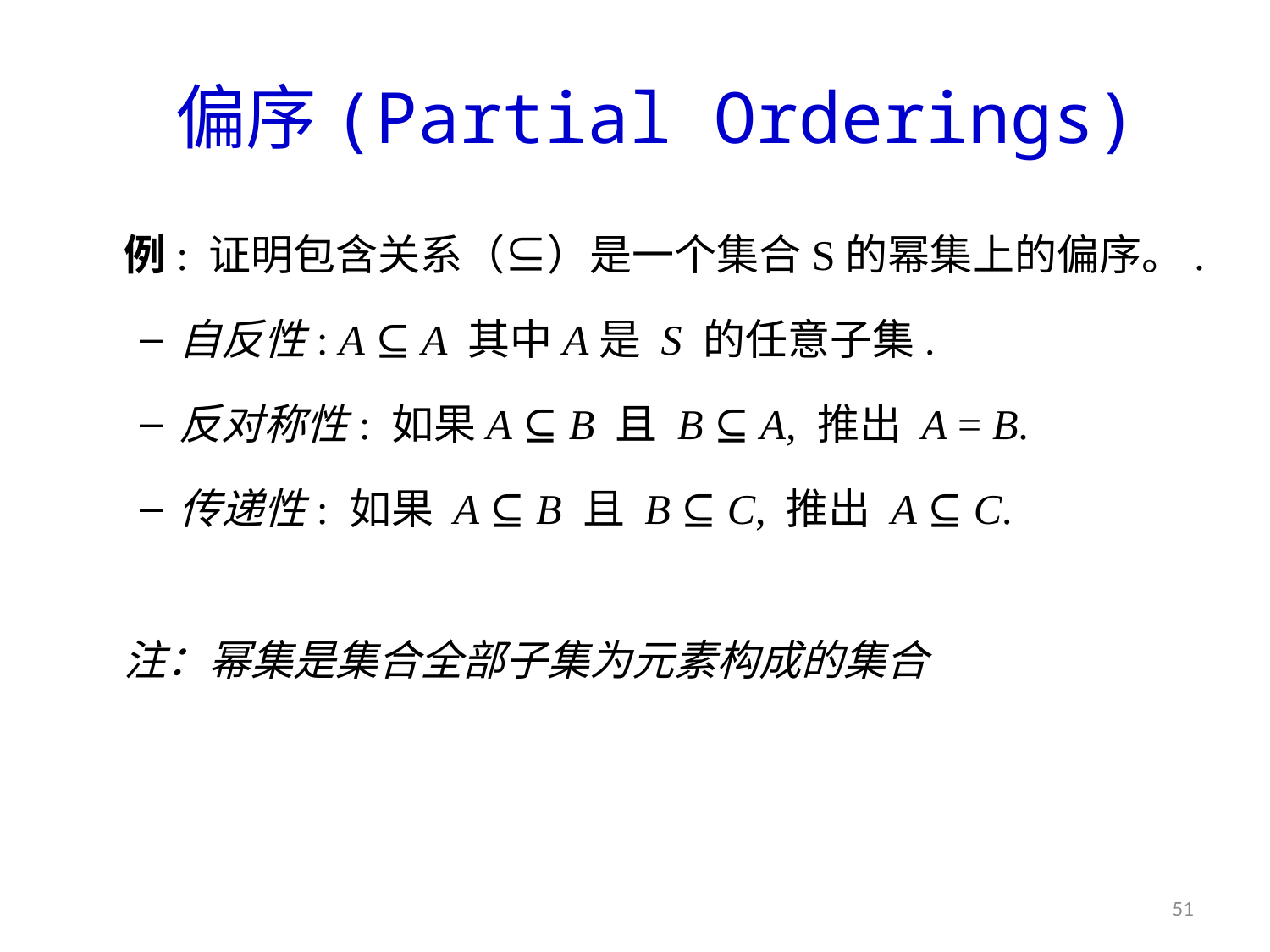

# 偏序(Partial Orderings)
例: 证明包含关系（⊆）是一个集合S的幂集上的偏序。.
自反性: A ⊆ A 其中A是 S 的任意子集.
反对称性: 如果A ⊆ B 且 B ⊆ A, 推出 A = B.
传递性: 如果 A ⊆ B 且 B ⊆ C, 推出 A ⊆ C.

注：幂集是集合全部子集为元素构成的集合
51